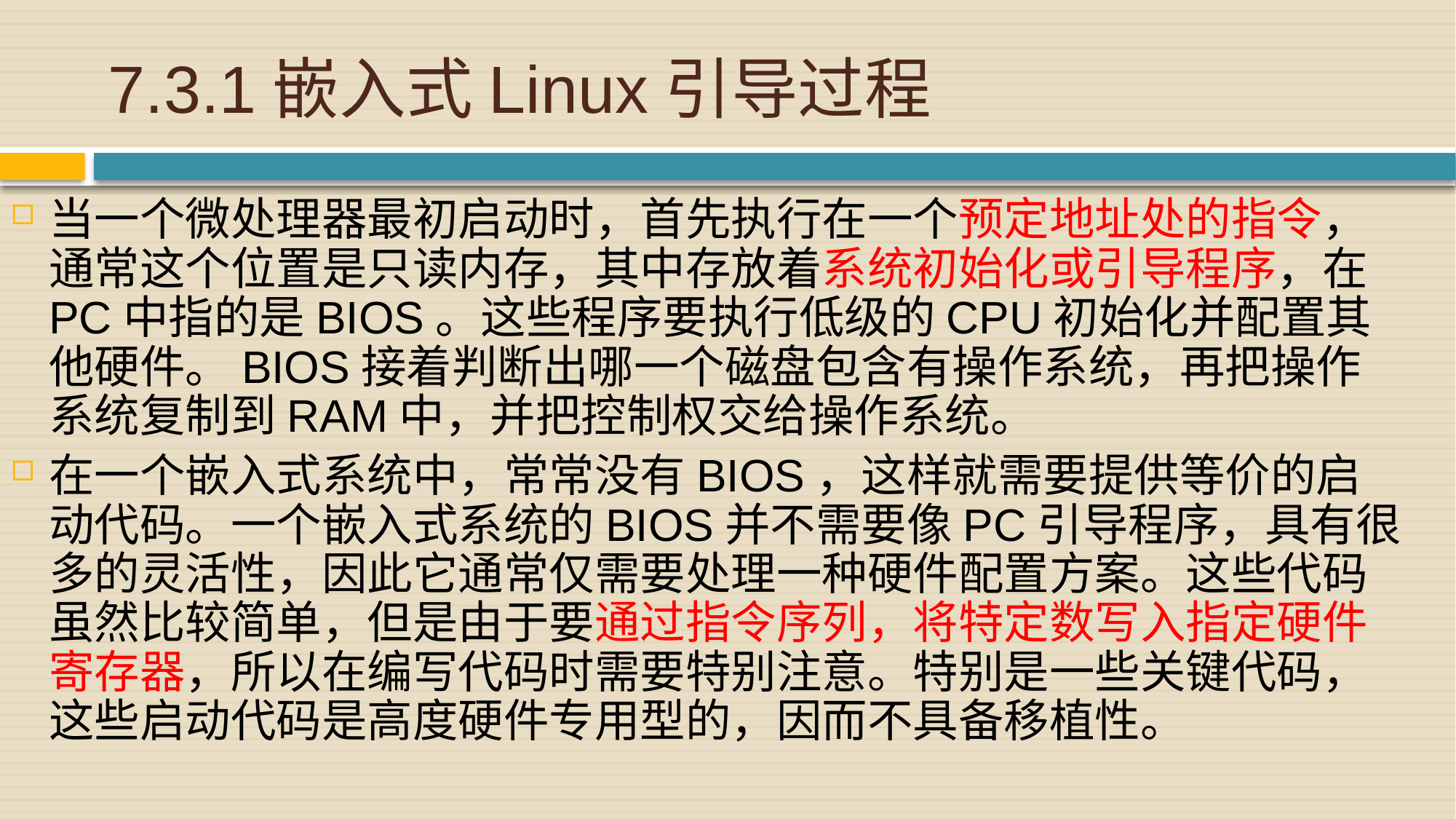

# 7.3.1嵌入式Linux引导过程
当一个微处理器最初启动时，首先执行在一个预定地址处的指令，通常这个位置是只读内存，其中存放着系统初始化或引导程序，在PC中指的是BIOS。这些程序要执行低级的CPU初始化并配置其他硬件。BIOS接着判断出哪一个磁盘包含有操作系统，再把操作系统复制到RAM中，并把控制权交给操作系统。
在一个嵌入式系统中，常常没有BIOS，这样就需要提供等价的启动代码。一个嵌入式系统的BIOS并不需要像PC引导程序，具有很多的灵活性，因此它通常仅需要处理一种硬件配置方案。这些代码虽然比较简单，但是由于要通过指令序列，将特定数写入指定硬件寄存器，所以在编写代码时需要特别注意。特别是一些关键代码，这些启动代码是高度硬件专用型的，因而不具备移植性。